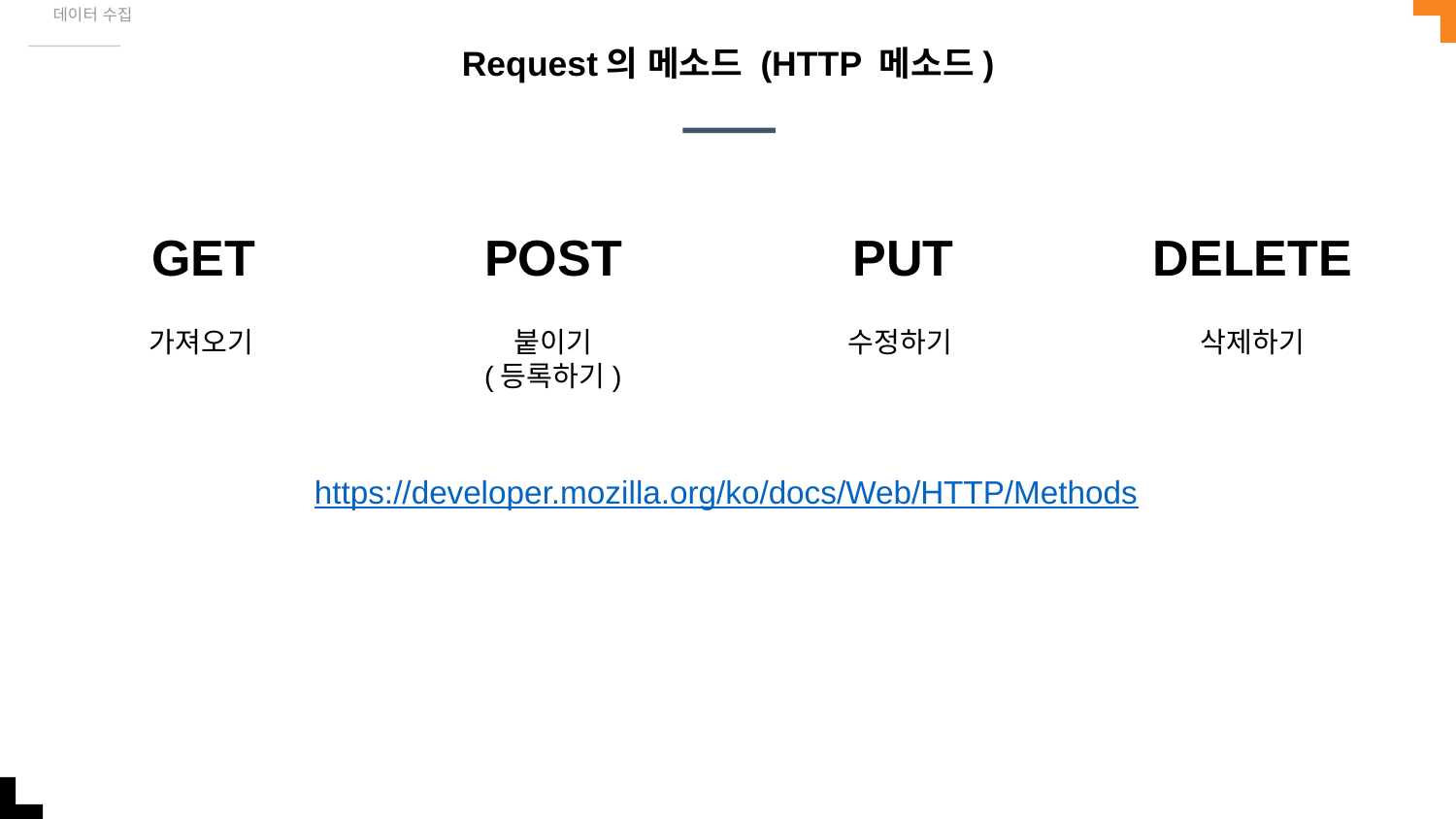

데이터 수집
# Request의 메소드 (HTTP 메소드)
GET
POST
PUT
DELETE
가져오기
붙이기
(등록하기)
수정하기
삭제하기
https://developer.mozilla.org/ko/docs/Web/HTTP/Methods